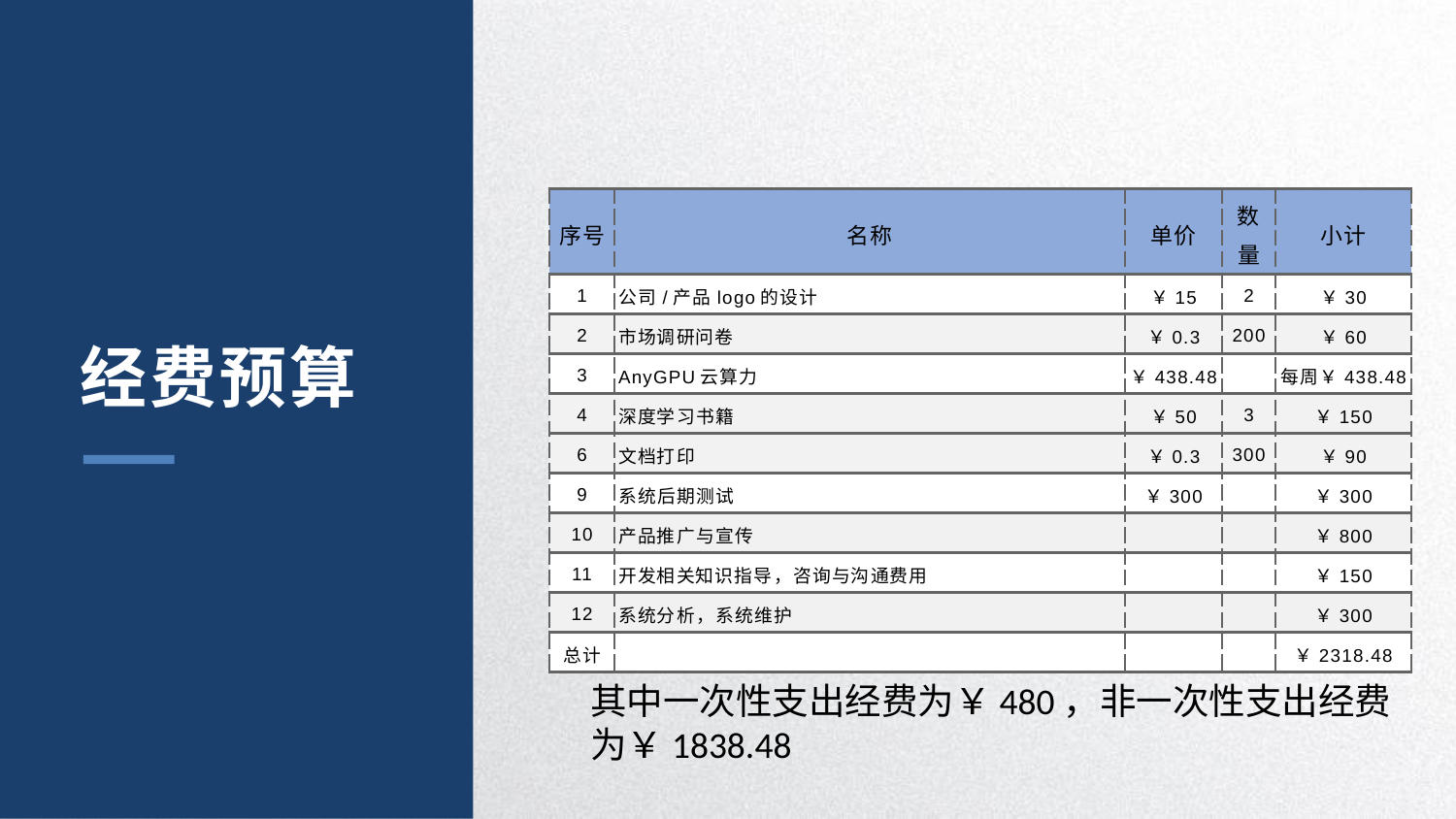

经费预算
| 序号 | 名称 | 单价 | 数量 | 小计 |
| --- | --- | --- | --- | --- |
| 1 | 公司/产品logo的设计 | ￥15 | 2 | ￥30 |
| 2 | 市场调研问卷 | ￥0.3 | 200 | ￥60 |
| 3 | AnyGPU云算力 | ￥438.48 |  | 每周￥438.48 |
| 4 | 深度学习书籍 | ￥50 | 3 | ￥150 |
| 6 | 文档打印 | ￥0.3 | 300 | ￥90 |
| 9 | 系统后期测试 | ￥300 |  | ￥300 |
| 10 | 产品推广与宣传 |  |  | ￥800 |
| 11 | 开发相关知识指导，咨询与沟通费用 |  |  | ￥150 |
| 12 | 系统分析，系统维护 |  |  | ￥300 |
| 总计 |  |  |  | ￥2318.48 |

其中一次性支出经费为￥480，非一次性支出经费为￥1838.48